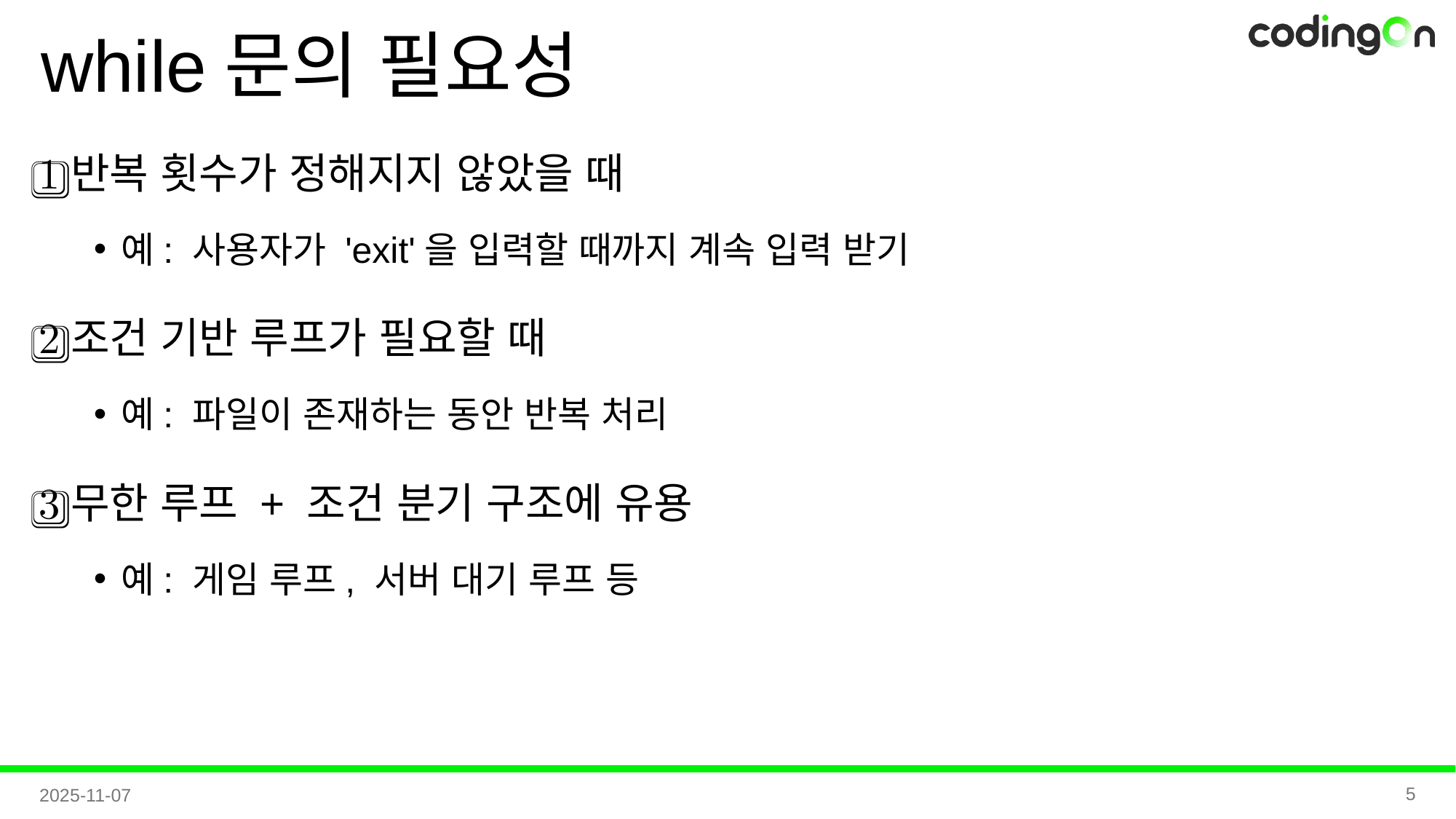

# while문의 필요성
1️⃣반복 횟수가 정해지지 않았을 때
예: 사용자가 'exit'을 입력할 때까지 계속 입력 받기
2️⃣조건 기반 루프가 필요할 때
예: 파일이 존재하는 동안 반복 처리
3️⃣무한 루프 + 조건 분기 구조에 유용
예: 게임 루프, 서버 대기 루프 등
5
2025-11-07